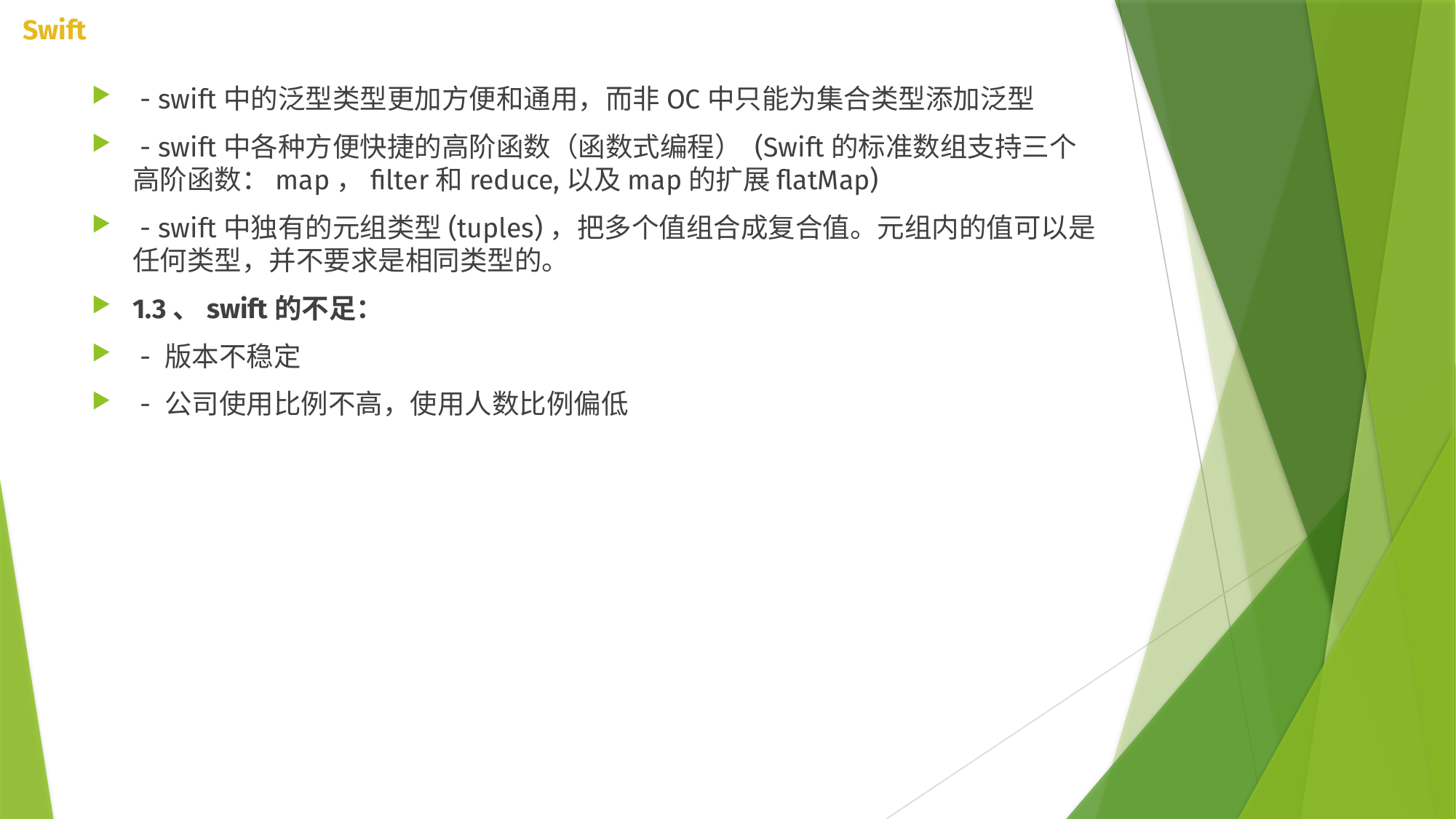

- swift中的泛型类型更加方便和通用，而非OC中只能为集合类型添加泛型
 - swift中各种方便快捷的高阶函数（函数式编程） (Swift的标准数组支持三个高阶函数：map，filter和reduce,以及map的扩展flatMap)
 - swift中独有的元组类型(tuples)，把多个值组合成复合值。元组内的值可以是任何类型，并不要求是相同类型的。
1.3、swift的不足：
 - 版本不稳定
 - 公司使用比例不高，使用人数比例偏低